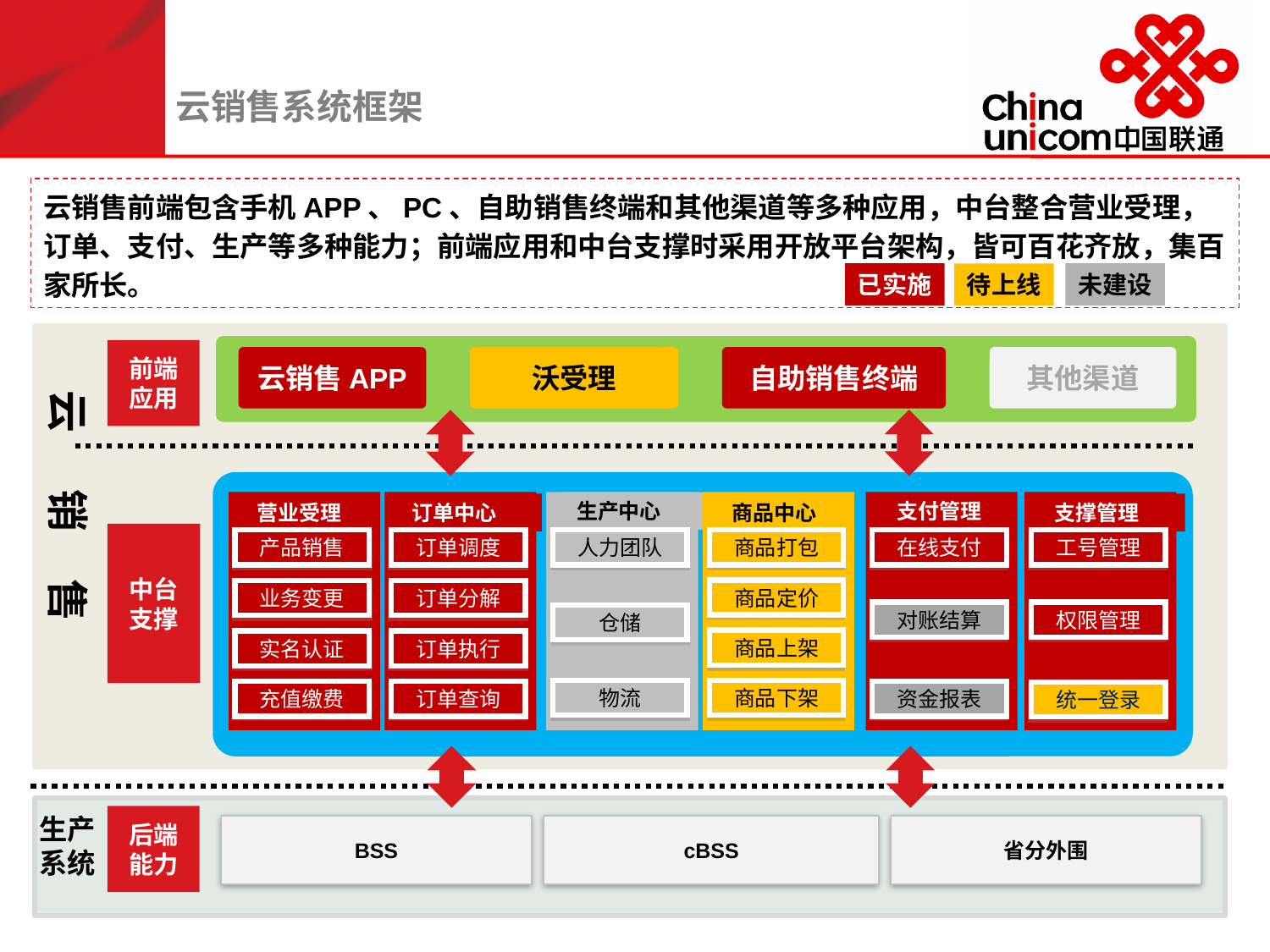

云销售系统框架
云销售前端包含手机APP、PC、自助销售终端和其他渠道等多种应用，中台整合营业受理，订单、支付、生产等多种能力；前端应用和中台支撑时采用开放平台架构，皆可百花齐放，集百家所长。
已实施
未建设
待上线

前端应用
云销售APP
沃受理
自助销售终端
其他渠道
云      销     售

营业受理
产品销售
业务变更
实名认证
充值缴费

订单中心
订单调度
订单分解
订单执行
订单查询

生产中心
人力团队
仓储
物流

支付管理

支撑管理
工号管理
权限管理
统一登录
商品中心
中台支撑
商品打包
在线支付
商品定价
对账结算
商品上架
商品下架
资金报表

生产系统
后端能力
BSS
cBSS
省分外围